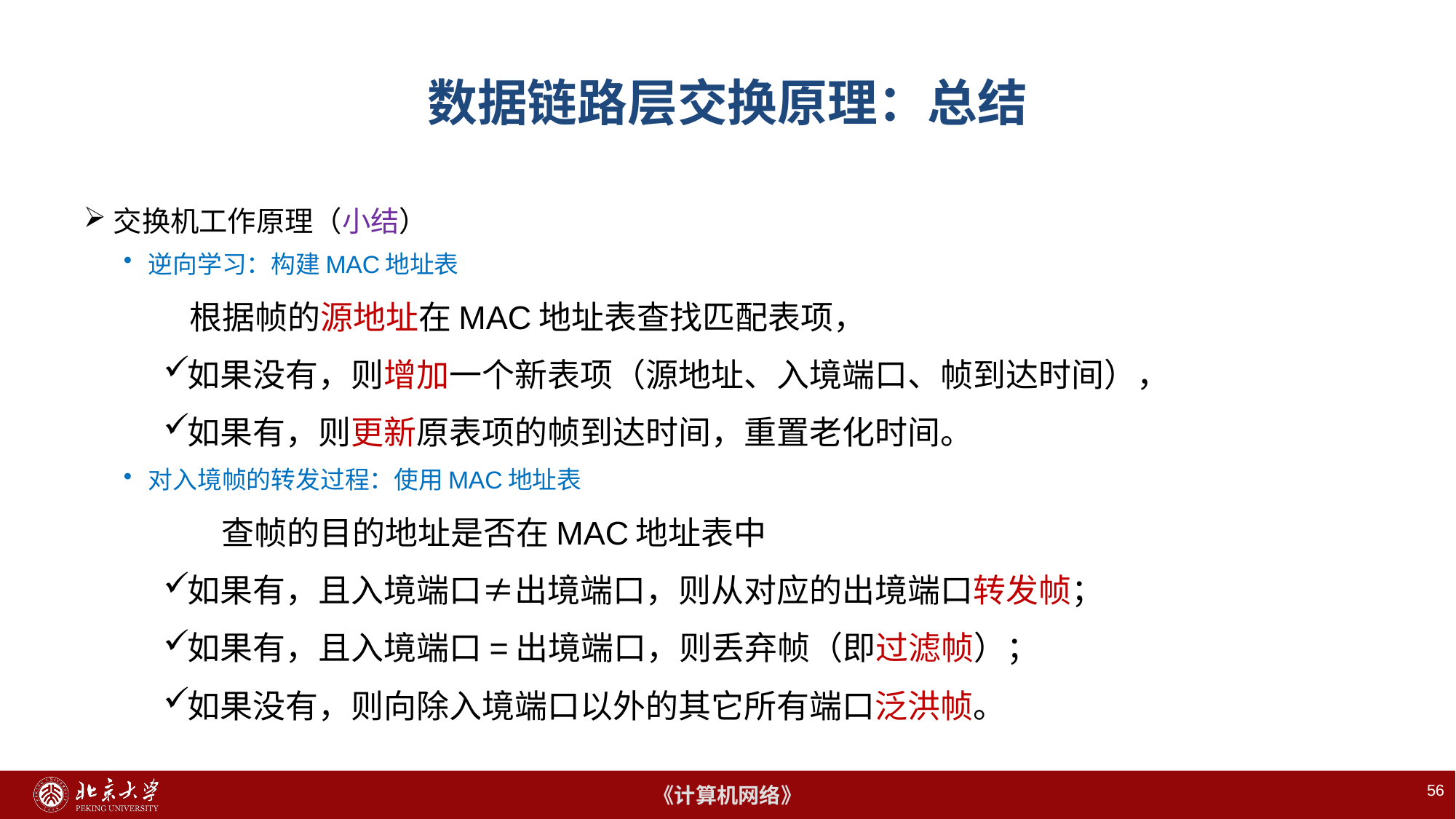

# 数据链路层交换原理：总结
交换机工作原理（小结）
逆向学习：构建MAC地址表
根据帧的源地址在MAC地址表查找匹配表项，
如果没有，则增加一个新表项（源地址、入境端口、帧到达时间），
如果有，则更新原表项的帧到达时间，重置老化时间。
对入境帧的转发过程：使用MAC地址表
	查帧的目的地址是否在MAC地址表中
如果有，且入境端口≠出境端口，则从对应的出境端口转发帧；
如果有，且入境端口=出境端口，则丢弃帧（即过滤帧）；
如果没有，则向除入境端口以外的其它所有端口泛洪帧。

56